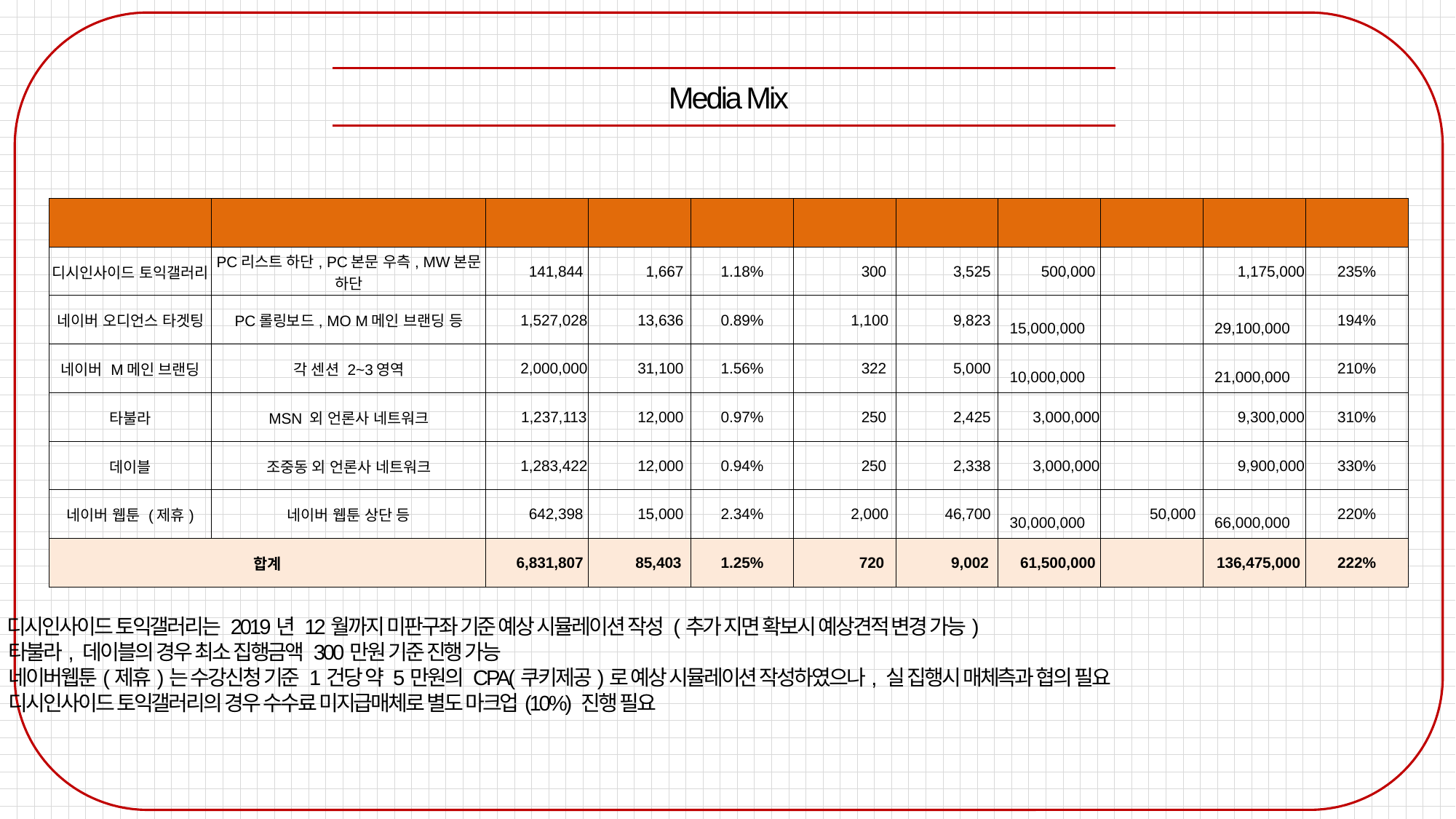

Media Mix
| 구분 | 노출영역 | 예상 노출 | 예상 클릭 | CTR | CPC | CPM | 예상 광고비 | 예상 CPA | 예상 매출 | ROAS |
| --- | --- | --- | --- | --- | --- | --- | --- | --- | --- | --- |
| 디시인사이드 토익갤러리 | PC리스트 하단, PC본문 우측, MW본문 하단 | 141,844 | 1,667 | 1.18% | 300 | 3,525 | 500,000 |  | 1,175,000 | 235% |
| 네이버 오디언스 타겟팅 | PC롤링보드, MO M메인 브랜딩 등 | 1,527,028 | 13,636 | 0.89% | 1,100 | 9,823 | 15,000,000 |  | 29,100,000 | 194% |
| 네이버 M메인 브랜딩 | 각 센션 2~3영역 | 2,000,000 | 31,100 | 1.56% | 322 | 5,000 | 10,000,000 |  | 21,000,000 | 210% |
| 타불라 | MSN 외 언론사 네트워크 | 1,237,113 | 12,000 | 0.97% | 250 | 2,425 | 3,000,000 |  | 9,300,000 | 310% |
| 데이블 | 조중동 외 언론사 네트워크 | 1,283,422 | 12,000 | 0.94% | 250 | 2,338 | 3,000,000 |  | 9,900,000 | 330% |
| 네이버 웹툰 (제휴) | 네이버 웹툰 상단 등 | 642,398 | 15,000 | 2.34% | 2,000 | 46,700 | 30,000,000 | 50,000 | 66,000,000 | 220% |
| 합계 |  | 6,831,807 | 85,403 | 1.25% | 720 | 9,002 | 61,500,000 |  | 136,475,000 | 222% |
※ 디시인사이드 토익갤러리는 2019년 12월까지 미판구좌 기준 예상 시뮬레이션 작성 (추가 지면 확보시 예상견적 변경 가능)
※ 타불라, 데이블의 경우 최소 집행금액 300만원 기준 진행 가능
※ 네이버웹툰(제휴)는 수강신청 기준 1건당 약 5만원의 CPA(쿠키제공)로 예상 시뮬레이션 작성하였으나, 실 집행시 매체측과 협의 필요
※ 디시인사이드 토익갤러리의 경우 수수료 미지급매체로 별도 마크업(10%) 진행 필요